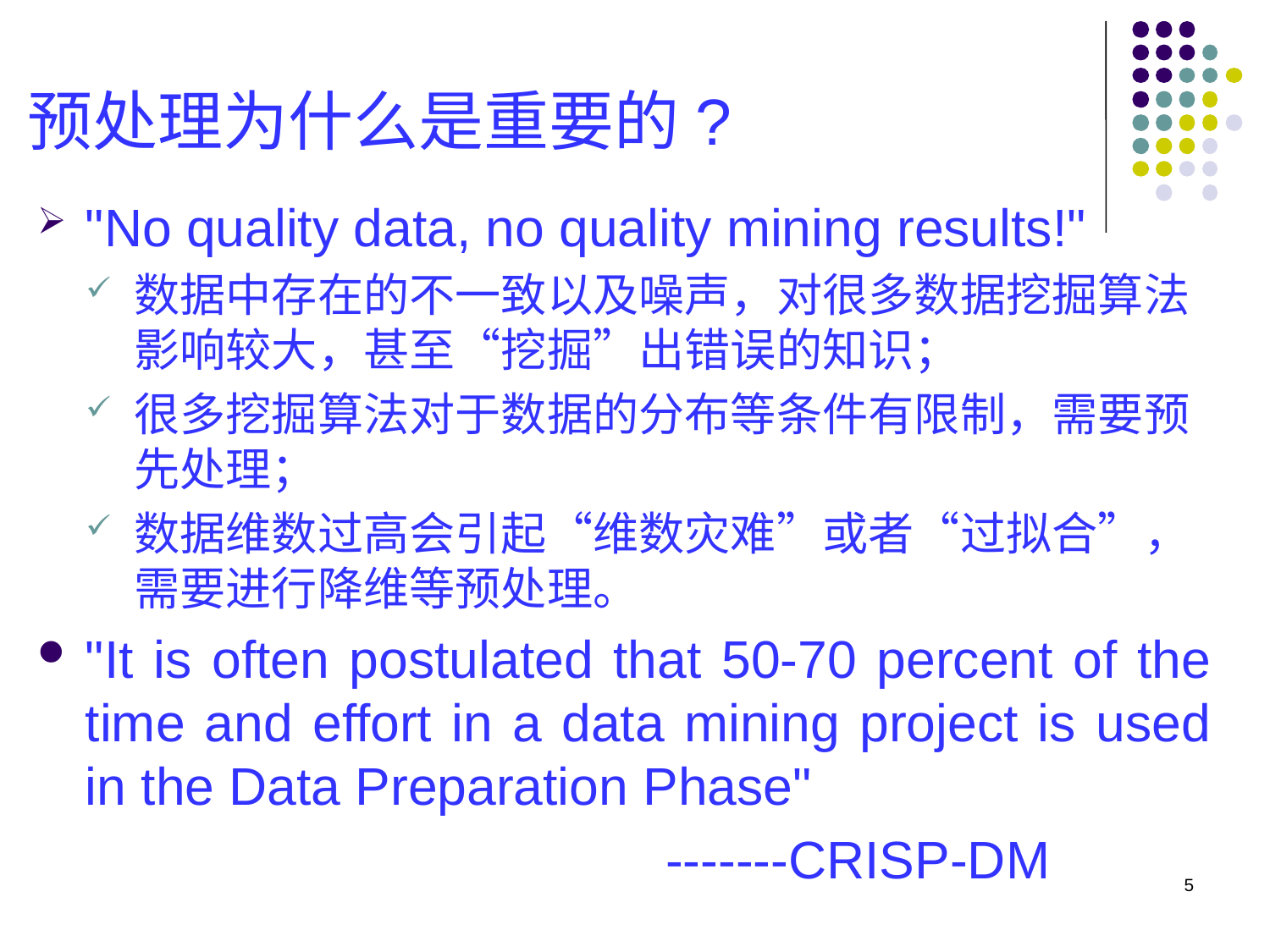

# 预处理为什么是重要的?
"No quality data, no quality mining results!"
数据中存在的不一致以及噪声，对很多数据挖掘算法影响较大，甚至“挖掘”出错误的知识；
很多挖掘算法对于数据的分布等条件有限制，需要预先处理；
数据维数过高会引起“维数灾难”或者“过拟合”，需要进行降维等预处理。
"It is often postulated that 50-70 percent of the time and effort in a data mining project is used in the Data Preparation Phase"
                                           -------CRISP-DM
5